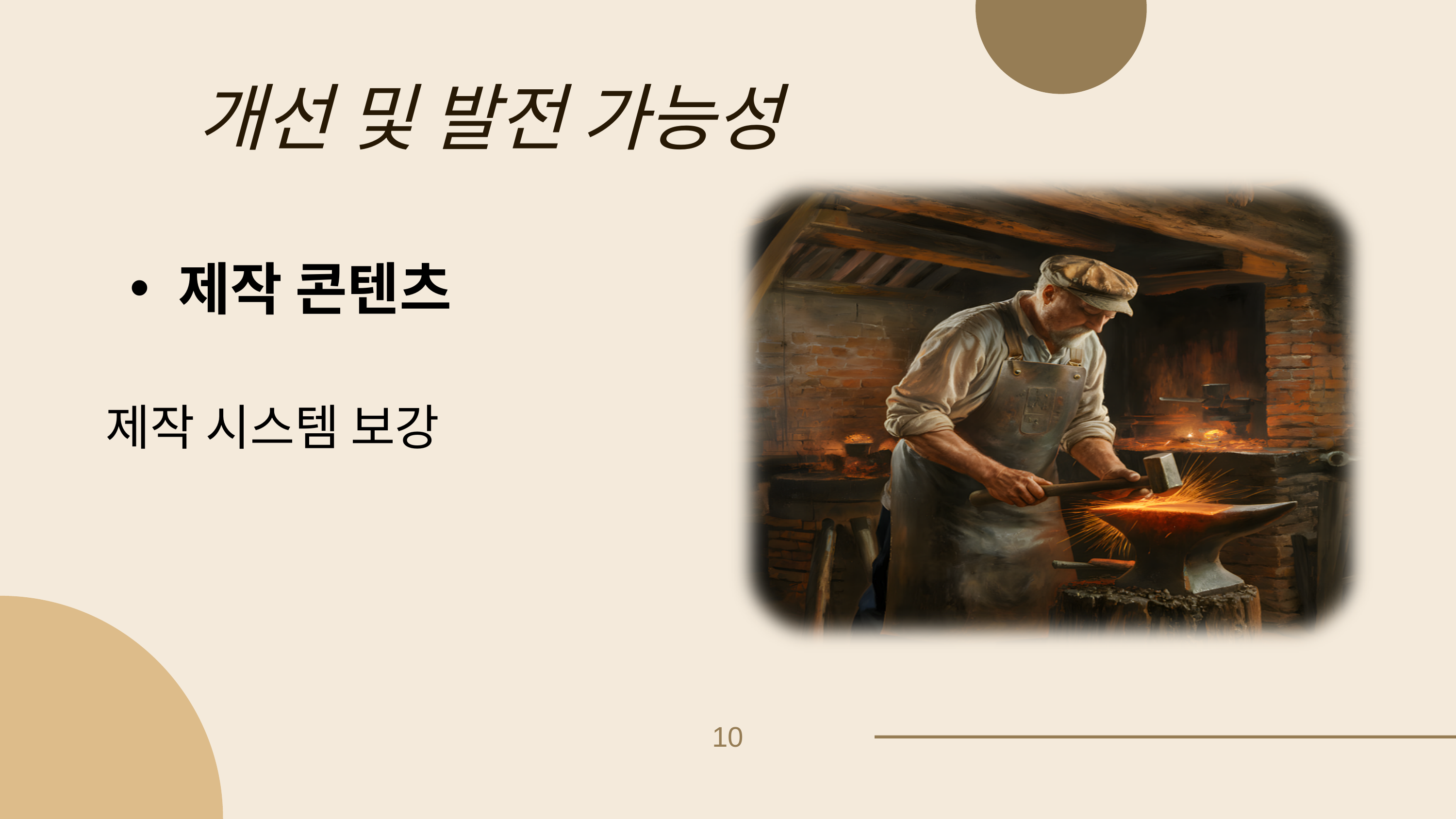

개선 및 발전 가능성

제작 콘텐츠
제작 시스템 보강

10